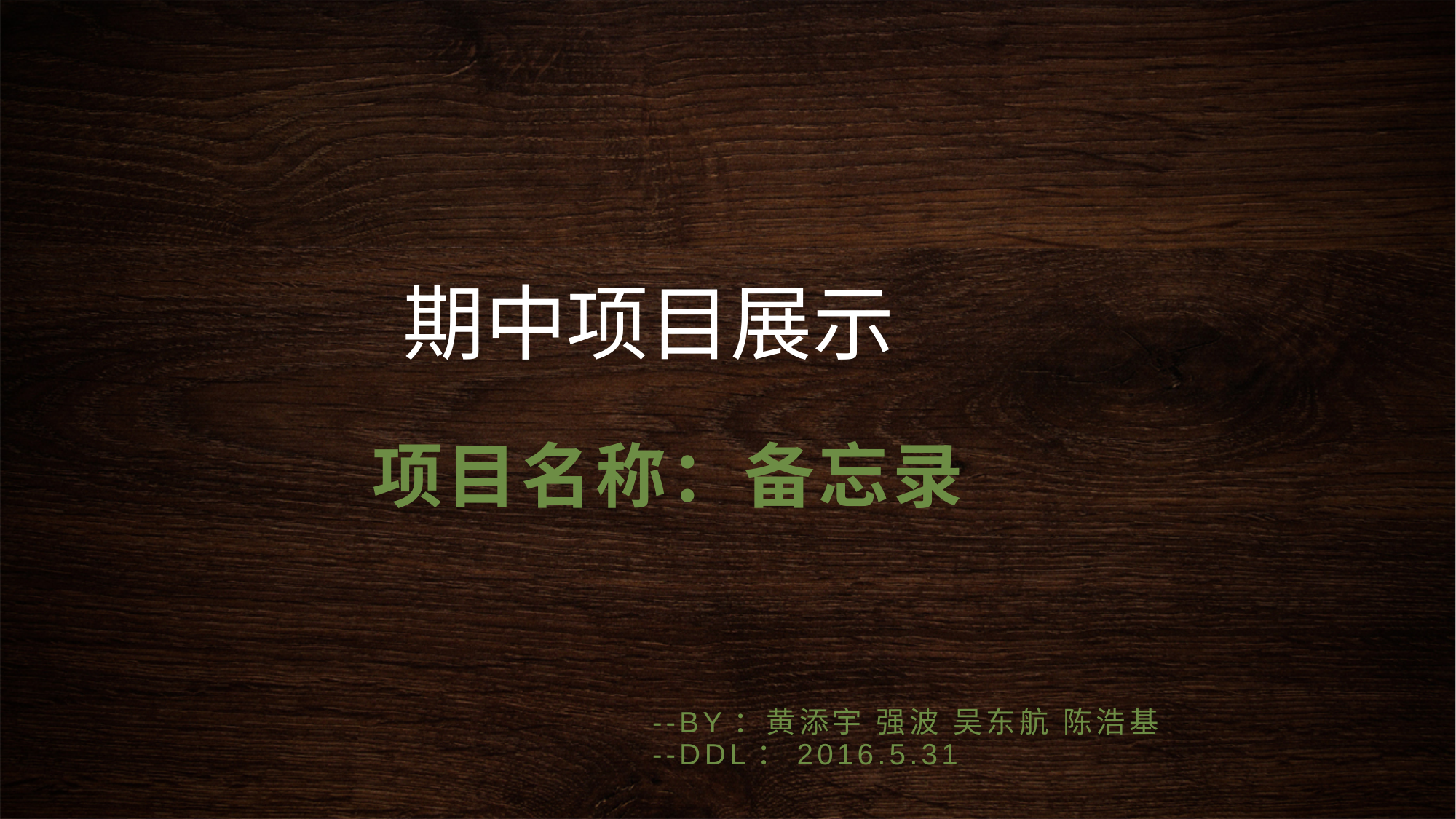

# 期中项目展示
     项目名称：备忘录

                                 --By：黄添宇 强波 吴东航 陈浩基
                                 --DDL：2016.5.31